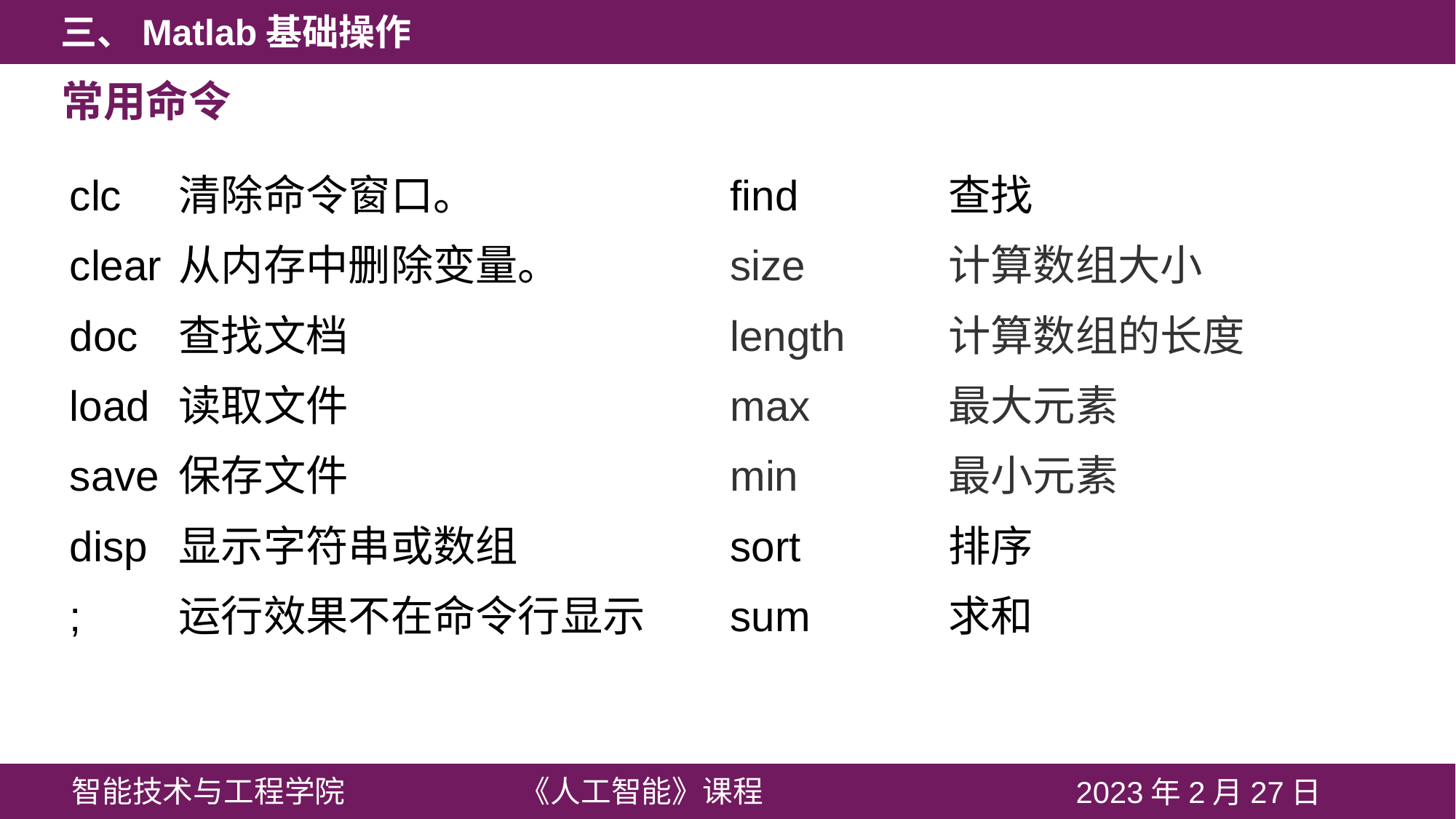

常用命令
find		查找
size		计算数组大小
length	计算数组的长度
max		最大元素
min		最小元素
sort		排序
sum		求和
clc	清除命令窗口。
clear	从内存中删除变量。
doc	查找文档
load	读取文件
save	保存文件
disp	显示字符串或数组
;	运行效果不在命令行显示